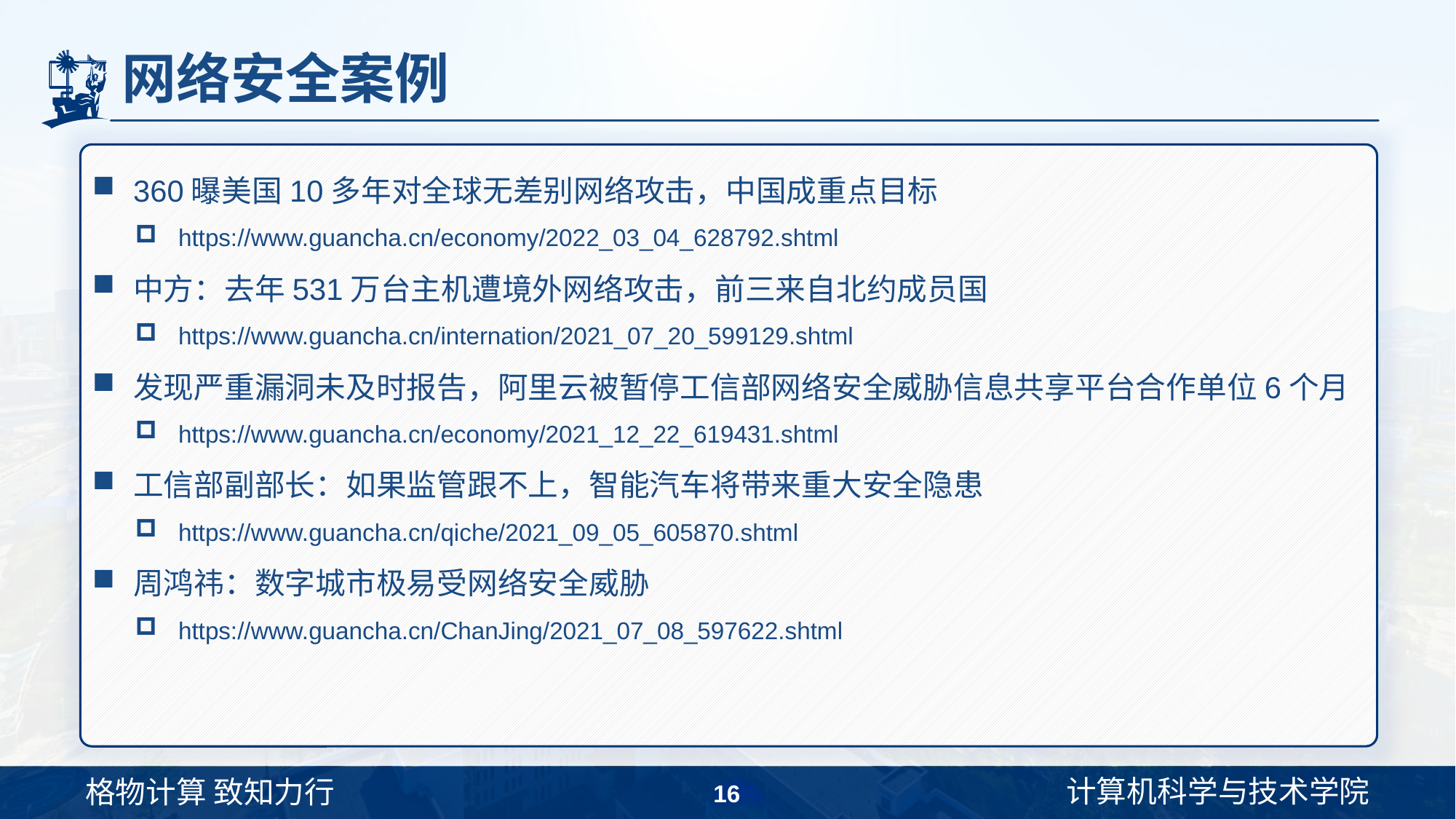

# 网络安全案例
360曝美国10多年对全球无差别网络攻击，中国成重点目标
https://www.guancha.cn/economy/2022_03_04_628792.shtml
中方：去年531万台主机遭境外网络攻击，前三来自北约成员国
https://www.guancha.cn/internation/2021_07_20_599129.shtml
发现严重漏洞未及时报告，阿里云被暂停工信部网络安全威胁信息共享平台合作单位6个月
https://www.guancha.cn/economy/2021_12_22_619431.shtml
工信部副部长：如果监管跟不上，智能汽车将带来重大安全隐患
https://www.guancha.cn/qiche/2021_09_05_605870.shtml
周鸿祎：数字城市极易受网络安全威胁
https://www.guancha.cn/ChanJing/2021_07_08_597622.shtml

16